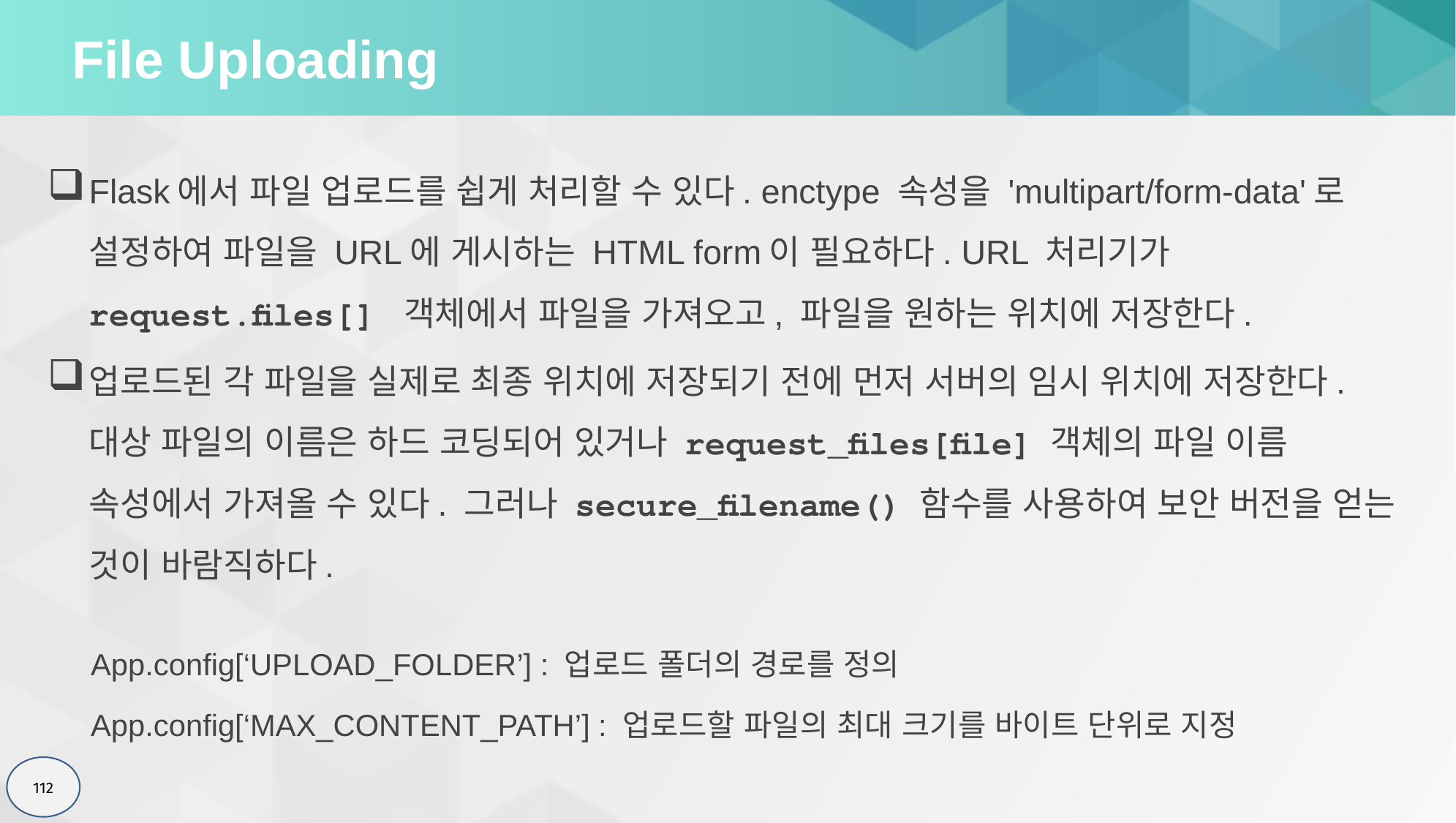

# File Uploading
Flask에서 파일 업로드를 쉽게 처리할 수 있다. enctype 속성을 'multipart/form-data'로 설정하여 파일을 URL에 게시하는 HTML form이 필요하다. URL 처리기가 request.files[] 객체에서 파일을 가져오고, 파일을 원하는 위치에 저장한다.
업로드된 각 파일을 실제로 최종 위치에 저장되기 전에 먼저 서버의 임시 위치에 저장한다. 대상 파일의 이름은 하드 코딩되어 있거나 request_files[file] 객체의 파일 이름 속성에서 가져올 수 있다. 그러나 secure_filename() 함수를 사용하여 보안 버전을 얻는 것이 바람직하다.
App.config[‘UPLOAD_FOLDER’] : 업로드 폴더의 경로를 정의
App.config[‘MAX_CONTENT_PATH’] : 업로드할 파일의 최대 크기를 바이트 단위로 지정